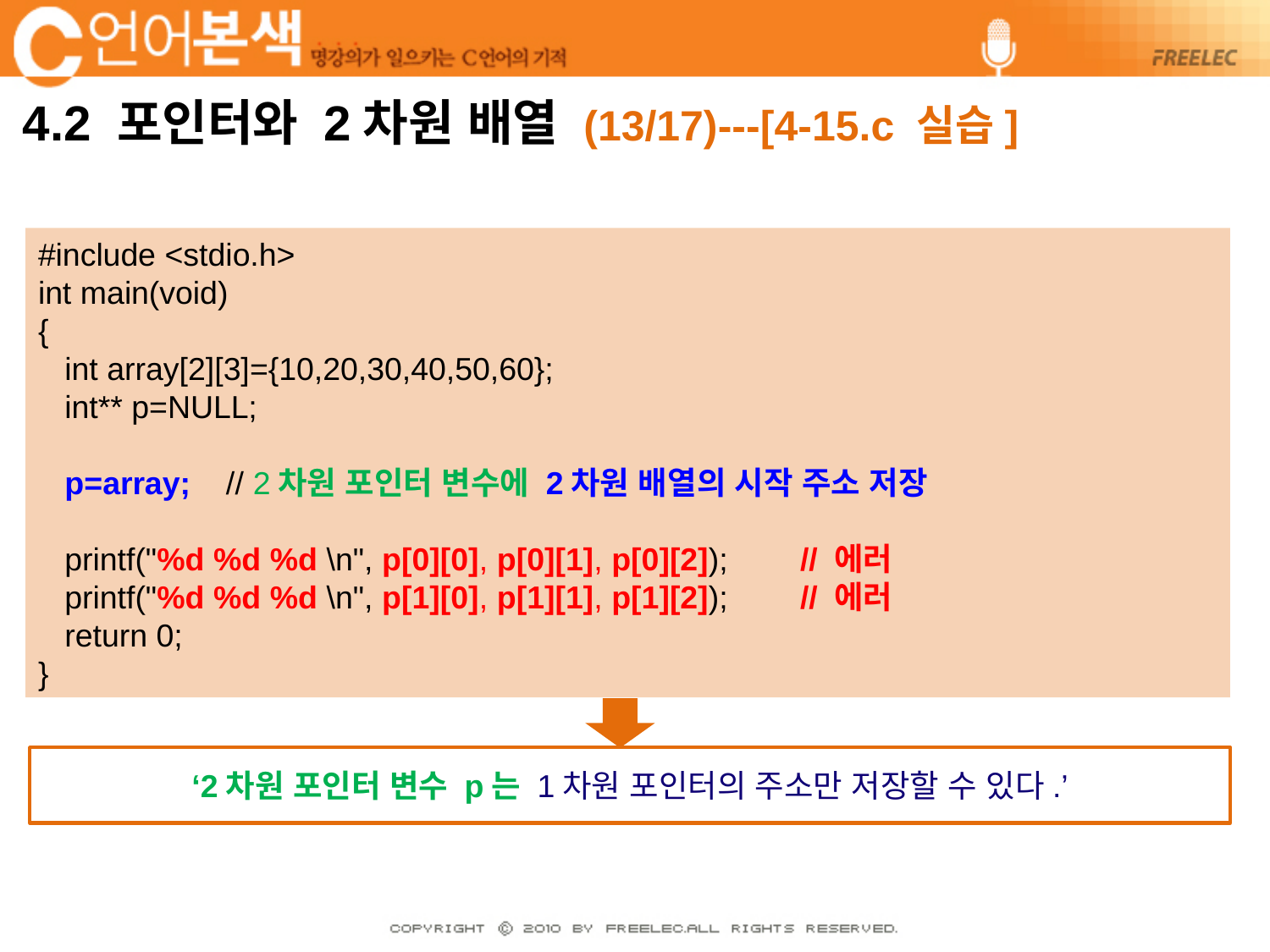

# 4.2 포인터와 2차원 배열 (13/17)---[4-15.c 실습]

#include <stdio.h>
int main(void)
{
   int array[2][3]={10,20,30,40,50,60};
   int** p=NULL;

   p=array;    // 2차원 포인터 변수에 2차원 배열의 시작 주소 저장

   printf("%d %d %d \n", p[0][0], p[0][1], p[0][2]);	// 에러
   printf("%d %d %d \n", p[1][0], p[1][1], p[1][2]);	// 에러
   return 0;
}

‘2차원 포인터 변수 p는 1차원 포인터의 주소만 저장할 수 있다.’